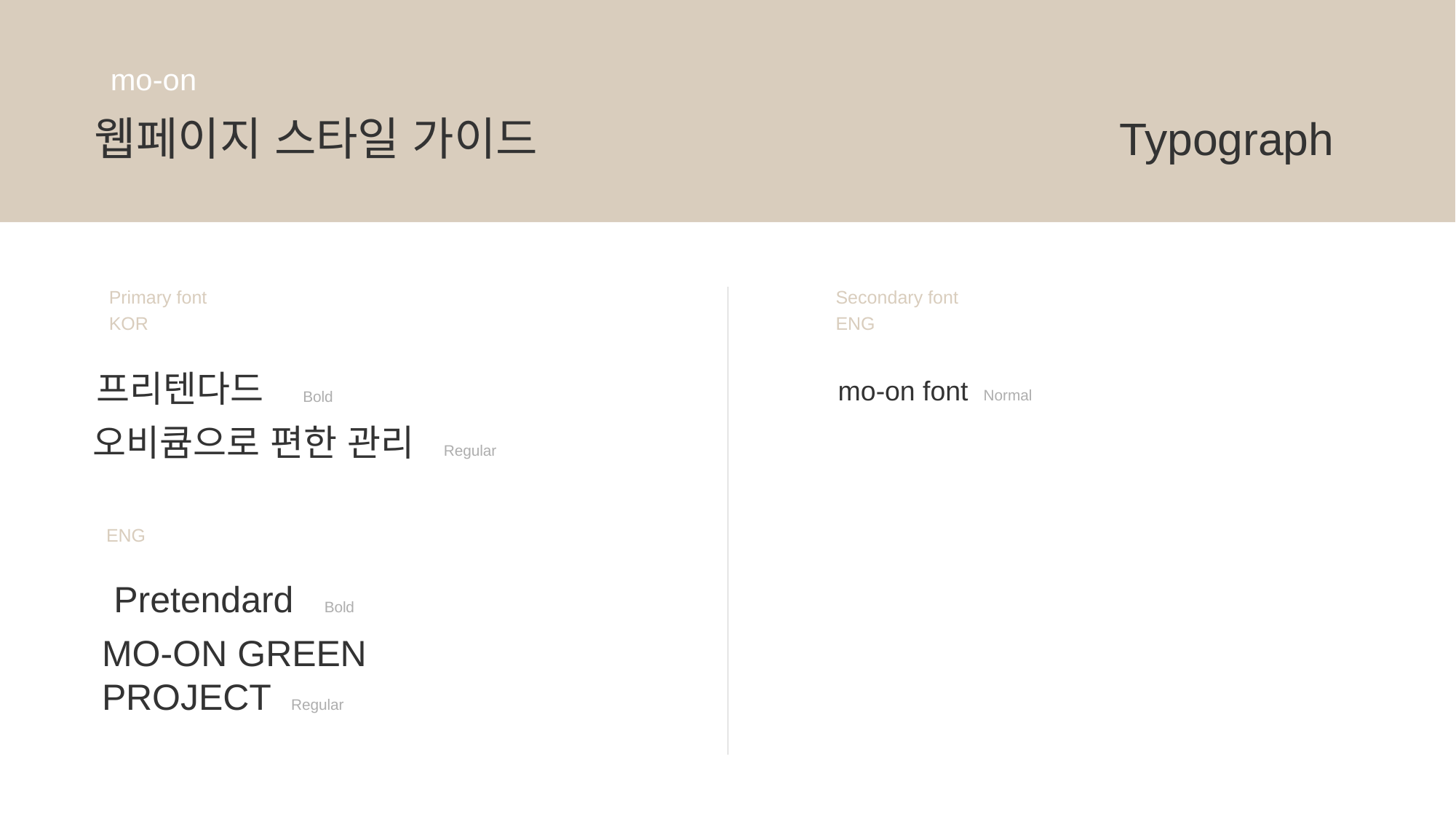

mo-on
웹페이지 스타일 가이드
Typograph
Primary font
KOR
Secondary font
ENG
프리텐다드   Bold
mo-on font  Normal
오비큠으로 편한 관리  Regular
ENG
Pretendard   Bold
MO-ON GREEN
PROJECT  Regular